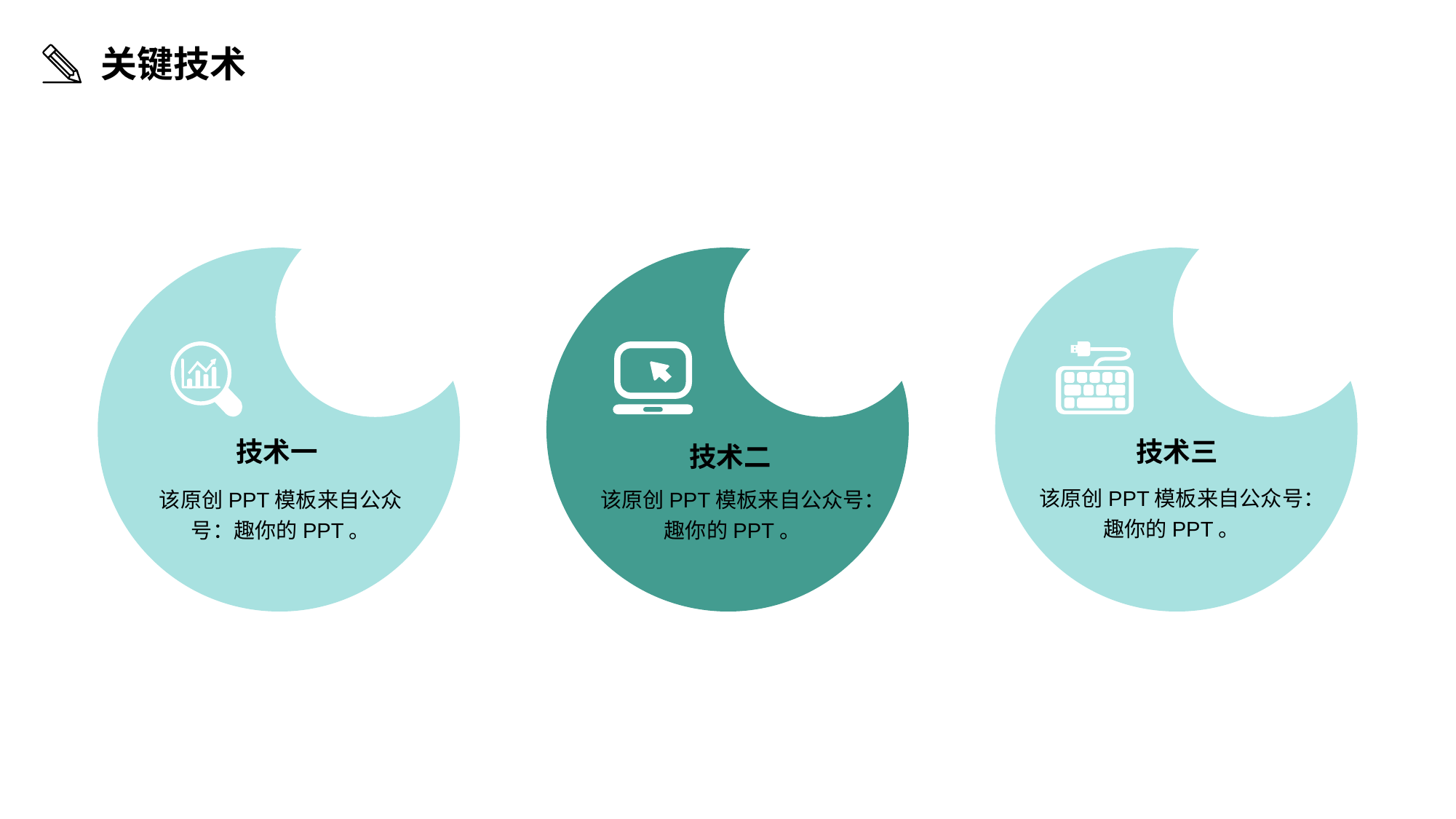

关键技术

技术一
技术三
技术二
该原创PPT模板来自公众号：趣你的PPT。
该原创PPT模板来自公众号：趣你的PPT。
该原创PPT模板来自公众号：趣你的PPT。